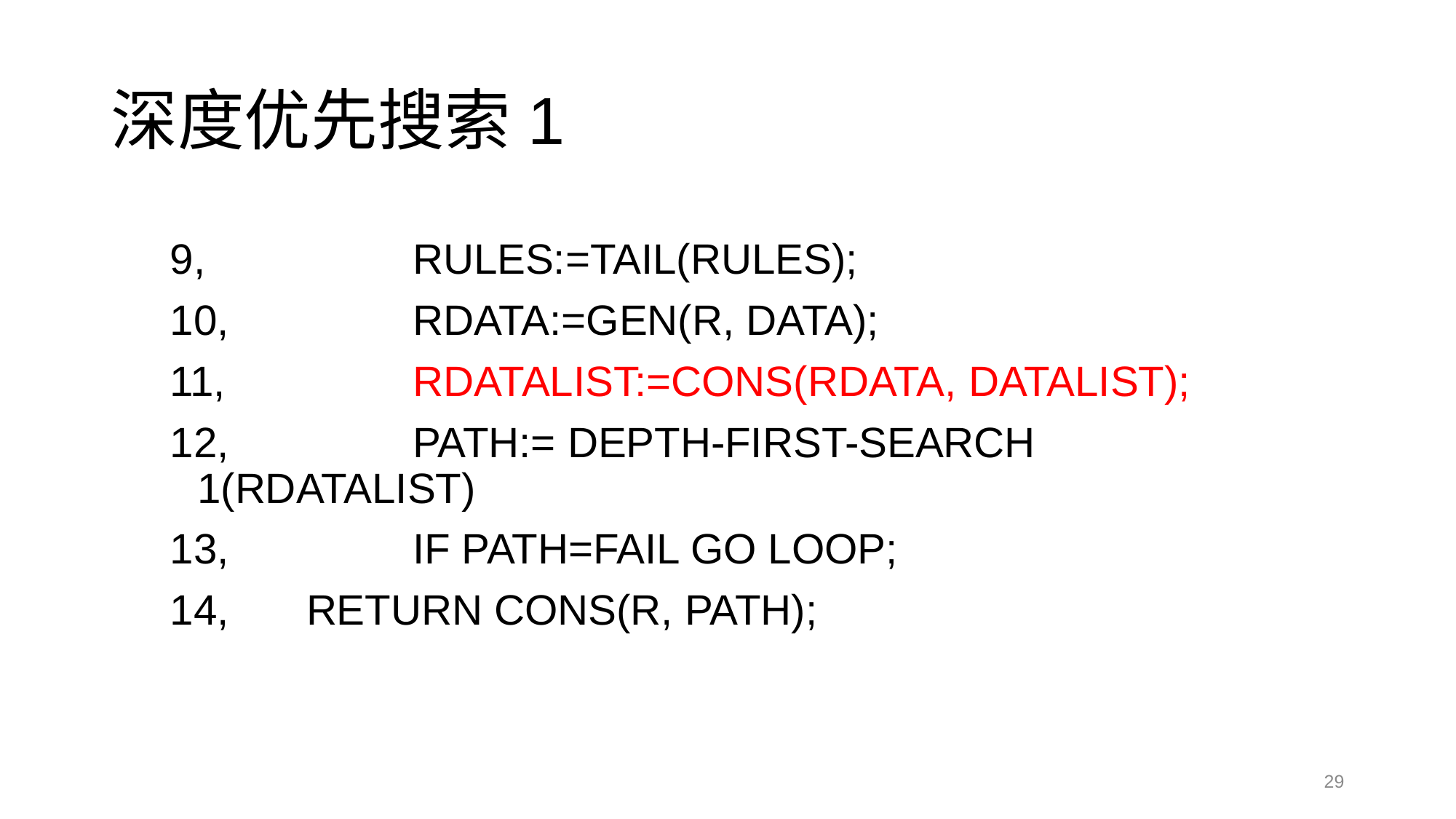

# 深度优先搜索1
9, 	         RULES:=TAIL(RULES);
10,	         RDATA:=GEN(R, DATA);
11,	         RDATALIST:=CONS(RDATA, DATALIST);
12,	         PATH:= Depth-First-Search 1(RDATALIST)
13,	         IF PATH=FAIL GO LOOP;
14,	RETURN CONS(R, PATH);
29